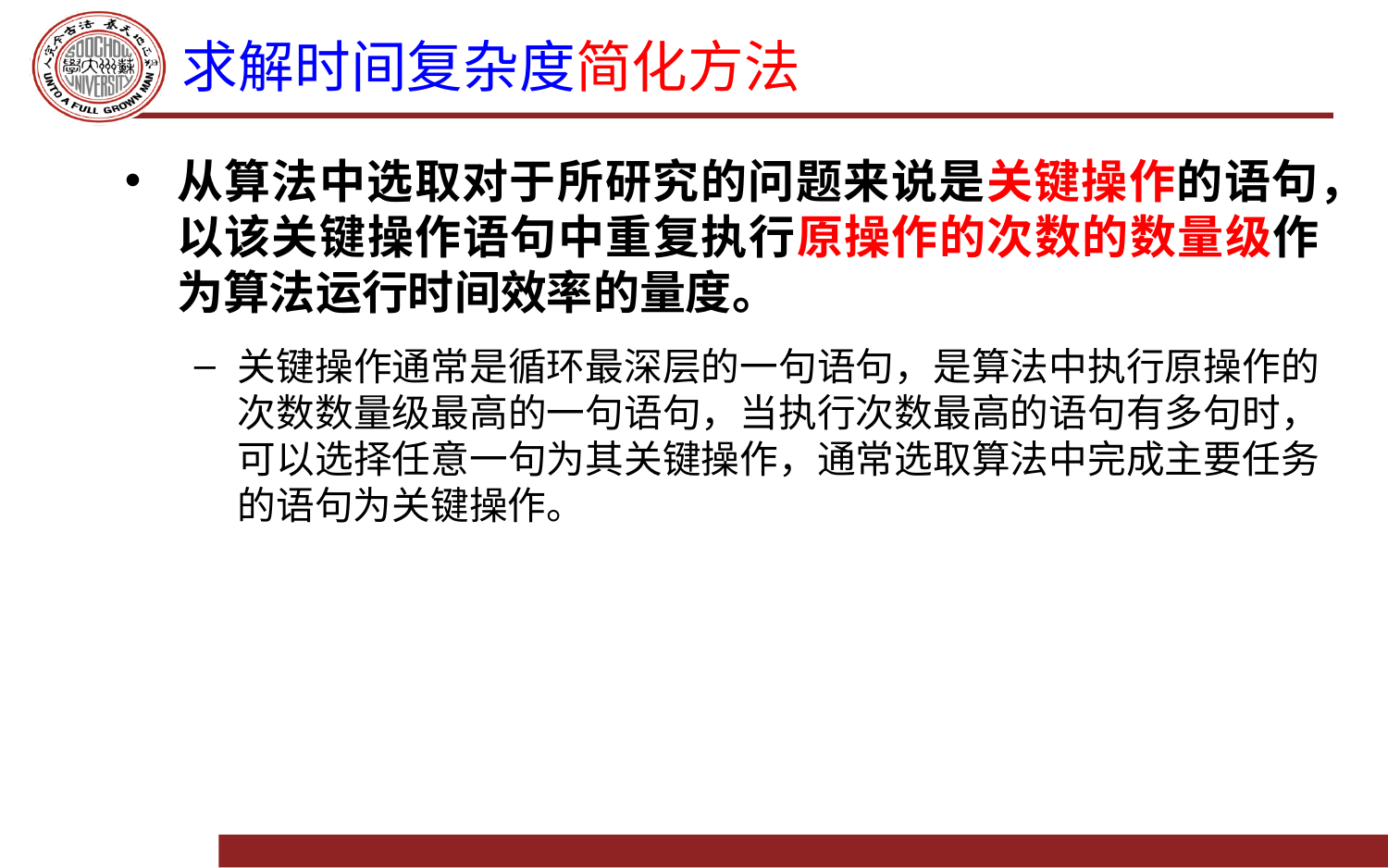

# 求解时间复杂度简化方法
从算法中选取对于所研究的问题来说是关键操作的语句，以该关键操作语句中重复执行原操作的次数的数量级作为算法运行时间效率的量度。
关键操作通常是循环最深层的一句语句，是算法中执行原操作的次数数量级最高的一句语句，当执行次数最高的语句有多句时，可以选择任意一句为其关键操作，通常选取算法中完成主要任务的语句为关键操作。